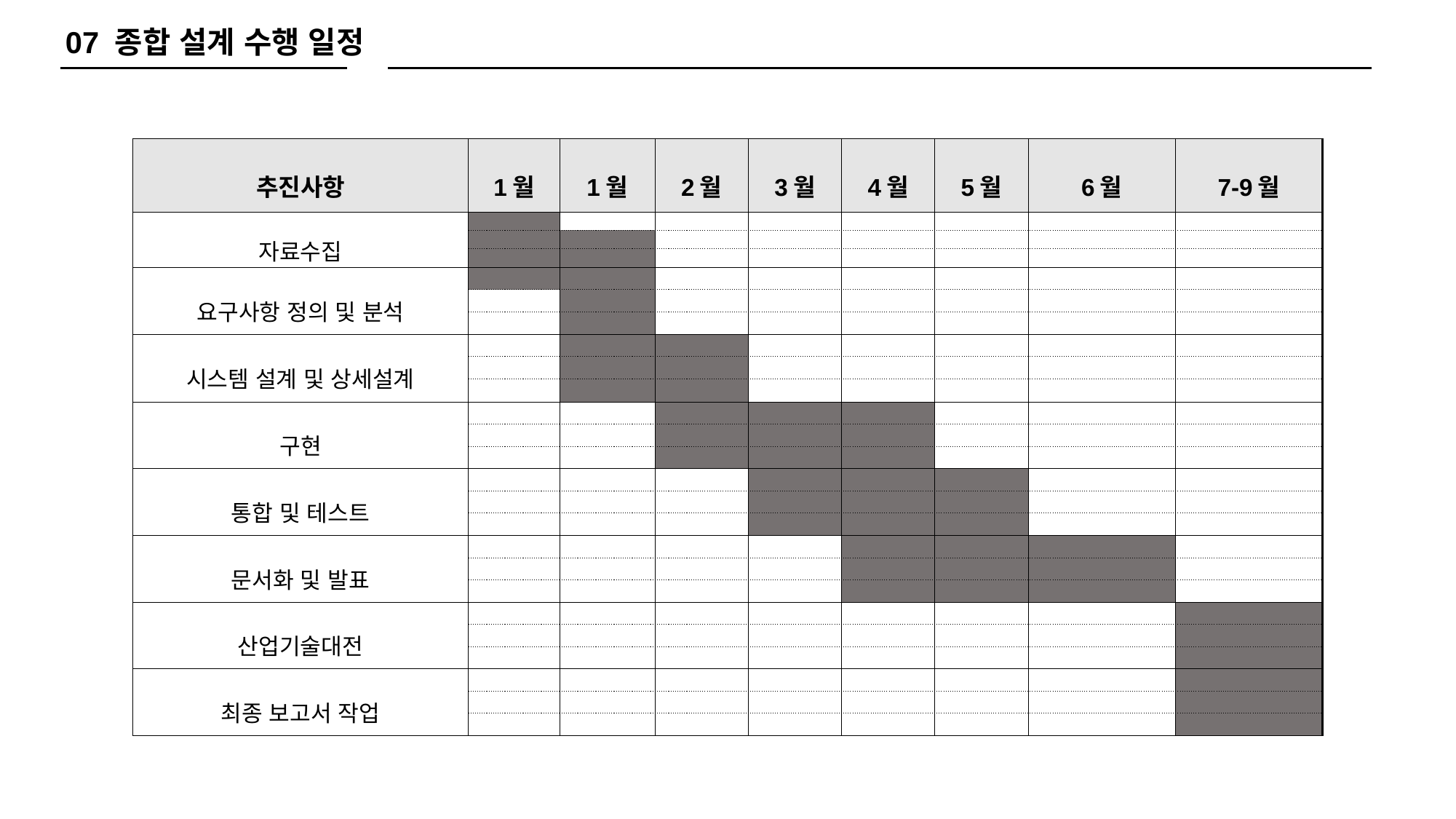

07 종합 설계 수행 일정
| 추진사항 | 1월 | 1월 | 2월 | 3월 | 4월 | 5월 | 6월 | 7-9월 |
| --- | --- | --- | --- | --- | --- | --- | --- | --- |
| 자료수집 |  |  |  |  |  |  |  |  |
|  |  |  |  |  |  |  |  |  |
|  |  |  |  |  |  |  |  |  |
| 요구사항 정의 및 분석 |  |  |  |  |  |  |  |  |
|  |  |  |  |  |  |  |  |  |
|  |  |  |  |  |  |  |  |  |
| 시스템 설계 및 상세설계 |  |  |  |  |  |  |  |  |
|  |  |  |  |  |  |  |  |  |
|  |  |  |  |  |  |  |  |  |
| 구현 |  |  |  |  |  |  |  |  |
|  |  |  |  |  |  |  |  |  |
|  |  |  |  |  |  |  |  |  |
| 통합 및 테스트 |  |  |  |  |  |  |  |  |
|  |  |  |  |  |  |  |  |  |
|  |  |  |  |  |  |  |  |  |
| 문서화 및 발표 |  |  |  |  |  |  |  |  |
|  |  |  |  |  |  |  |  |  |
|  |  |  |  |  |  |  |  |  |
| 산업기술대전 |  |  |  |  |  |  |  |  |
|  |  |  |  |  |  |  |  |  |
|  |  |  |  |  |  |  |  |  |
| 최종 보고서 작업 |  |  |  |  |  |  |  |  |
|  |  |  |  |  |  |  |  |  |
|  |  |  |  |  |  |  |  |  |